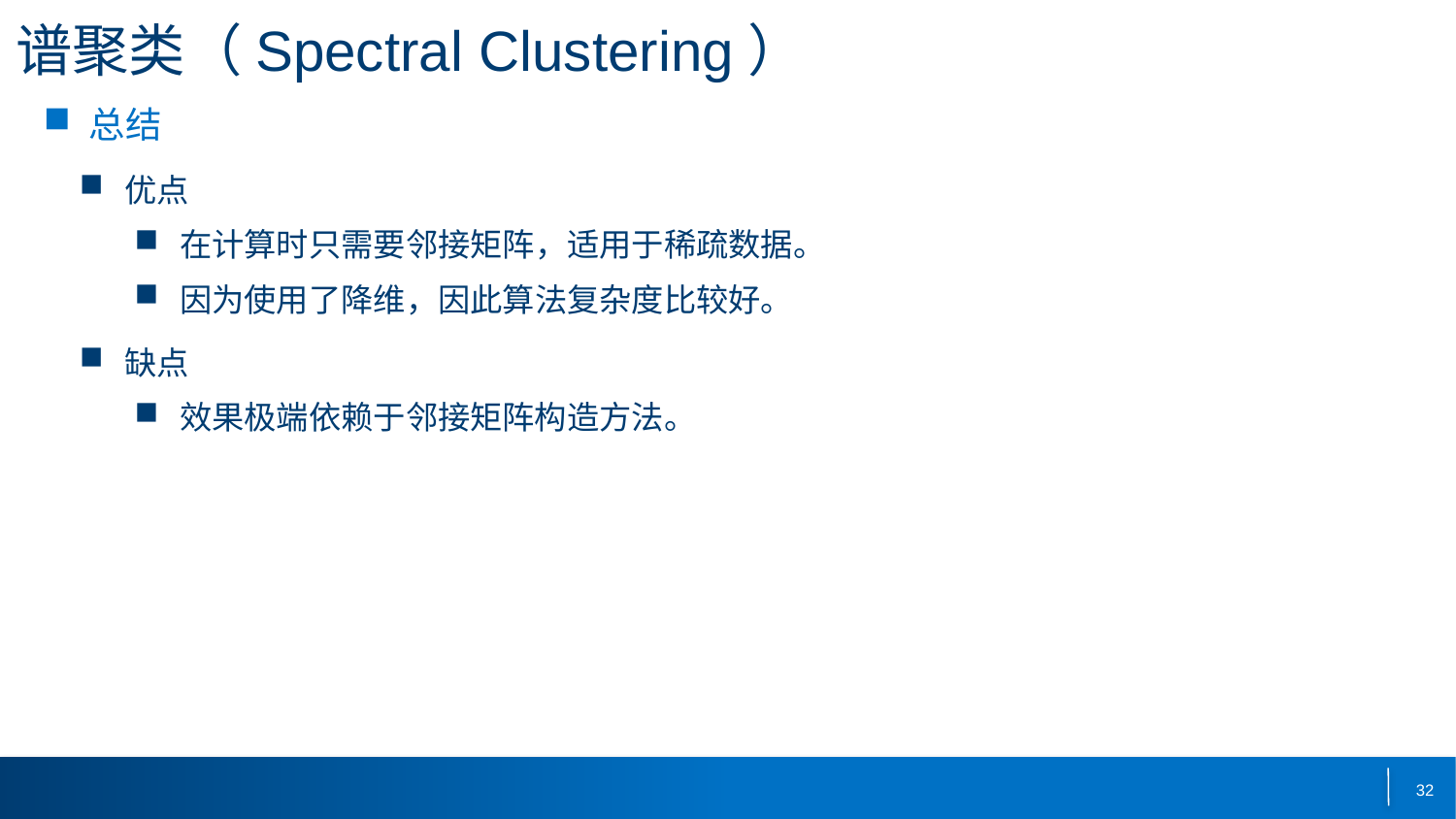

# 谱聚类（Spectral Clustering）
总结
优点
在计算时只需要邻接矩阵，适用于稀疏数据。
因为使用了降维，因此算法复杂度比较好。
缺点
效果极端依赖于邻接矩阵构造方法。
32